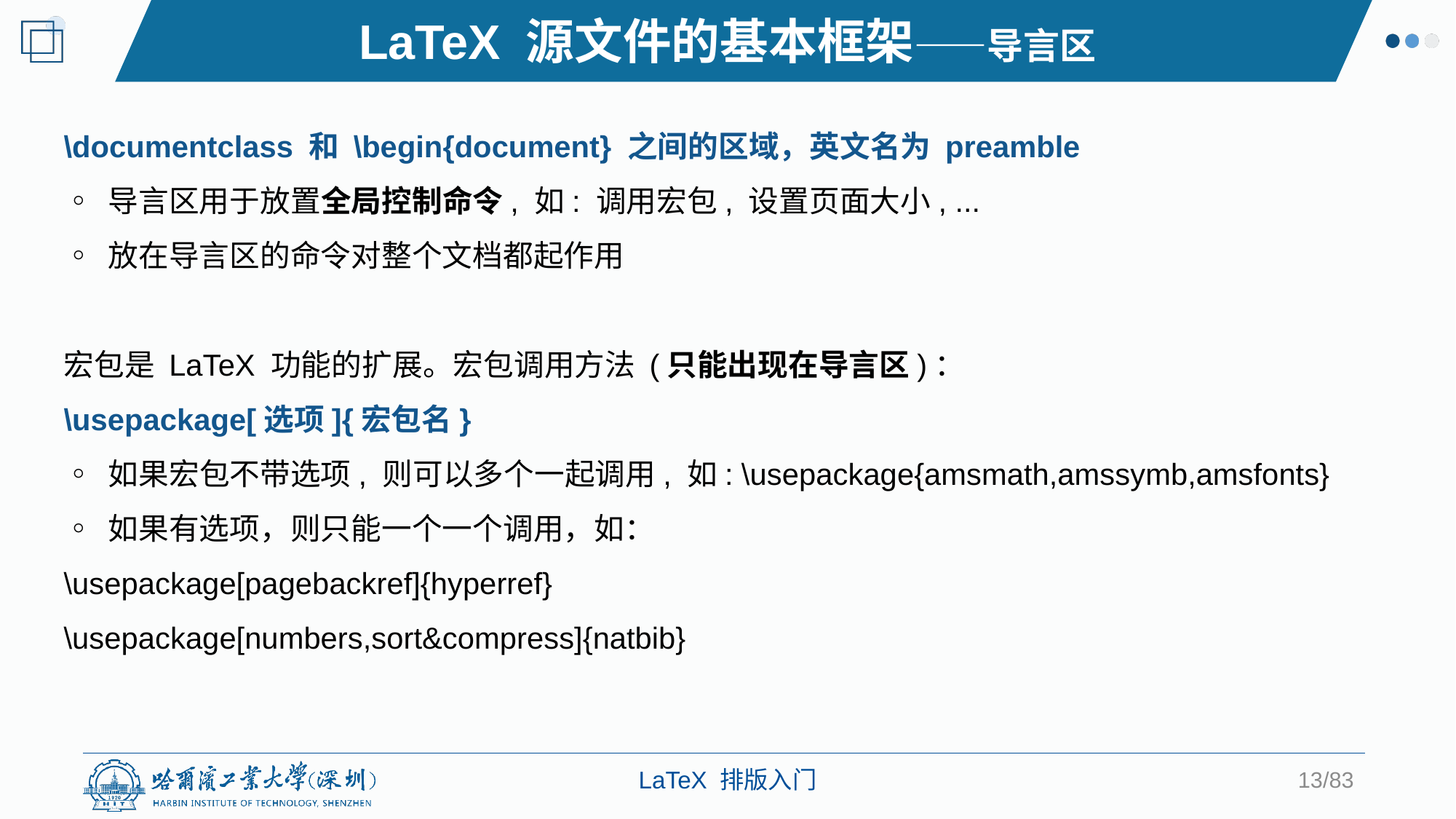

LaTeX 源文件的基本框架——导言区
\documentclass 和 \begin{document} 之间的区域，英文名为 preamble
◦ 导言区用于放置全局控制命令, 如: 调用宏包, 设置页面大小, ...
◦ 放在导言区的命令对整个文档都起作用

宏包是 LaTeX 功能的扩展。宏包调用方法 (只能出现在导言区)：
\usepackage[选项]{宏包名}
◦ 如果宏包不带选项, 则可以多个一起调用, 如: \usepackage{amsmath,amssymb,amsfonts}
◦ 如果有选项，则只能一个一个调用，如：
\usepackage[pagebackref]{hyperref}
\usepackage[numbers,sort&compress]{natbib}
13/83